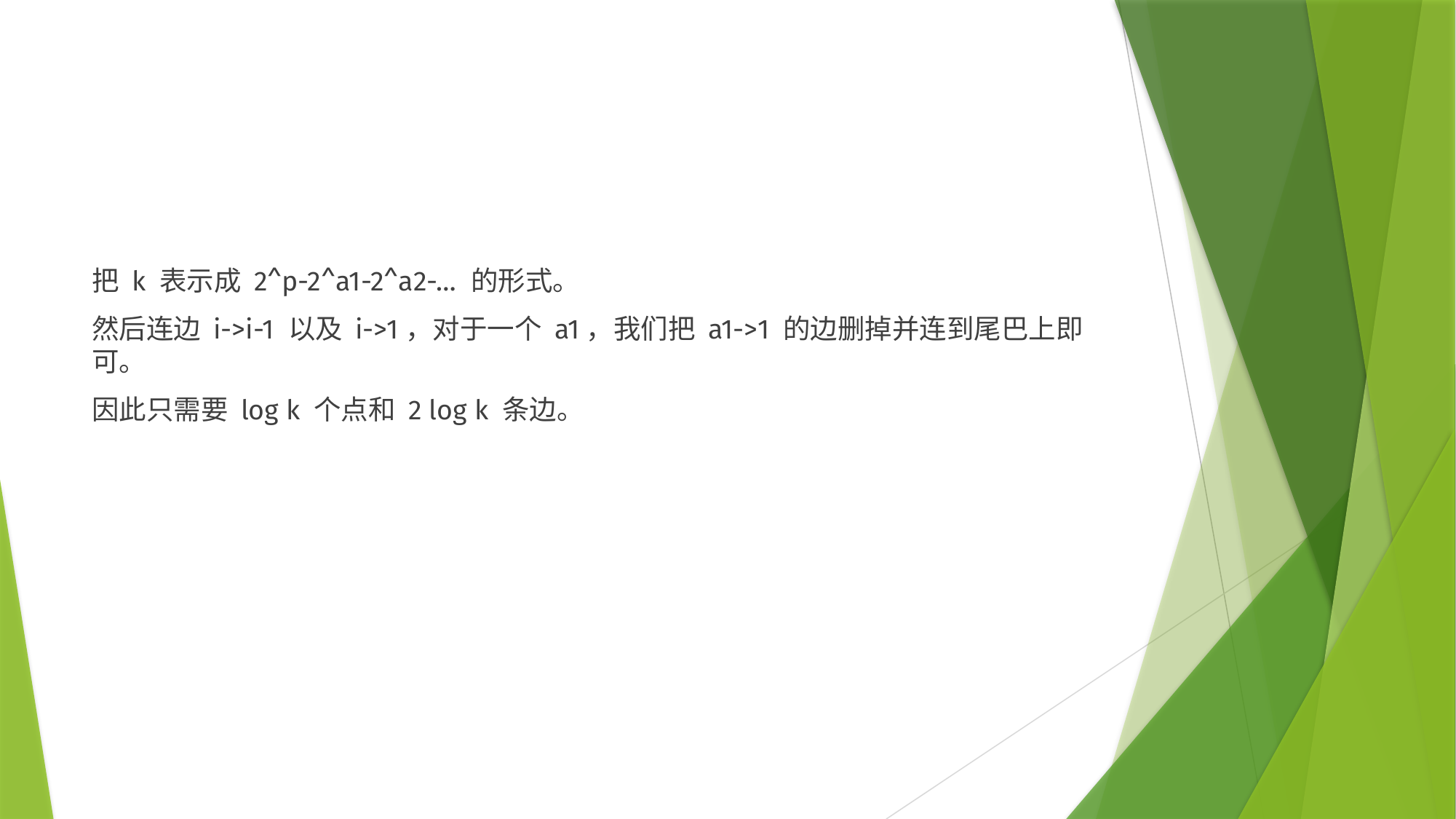

#
把 k 表示成 2^p-2^a1-2^a2-… 的形式。
然后连边 i->i-1 以及 i->1，对于一个 a1，我们把 a1->1 的边删掉并连到尾巴上即可。
因此只需要 log k 个点和 2 log k 条边。